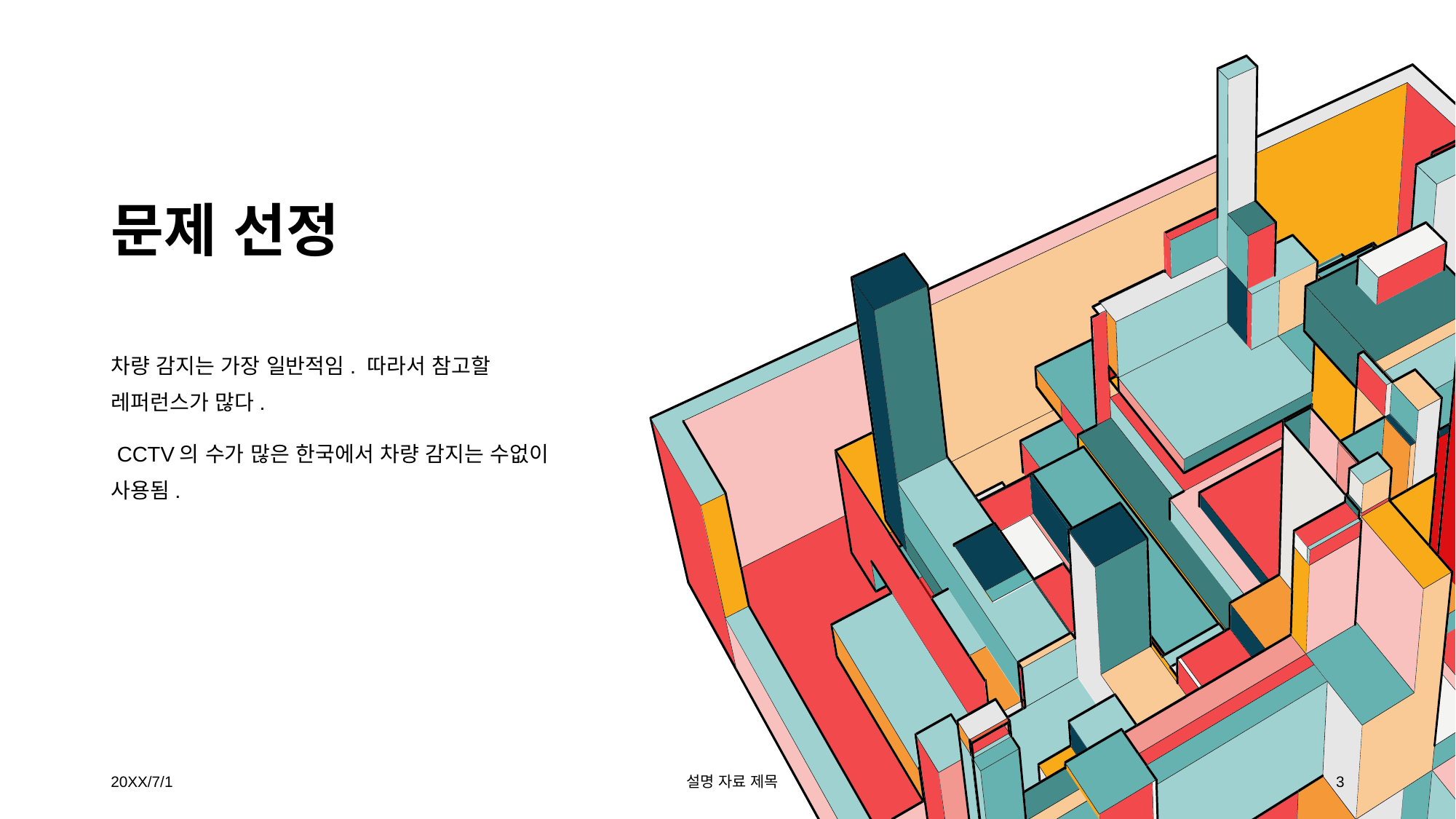

# 문제 선정
차량 감지는 가장 일반적임. 따라서 참고할 레퍼런스가 많다.
 CCTV의 수가 많은 한국에서 차량 감지는 수없이 사용됨.
20XX/7/1
설명 자료 제목
3